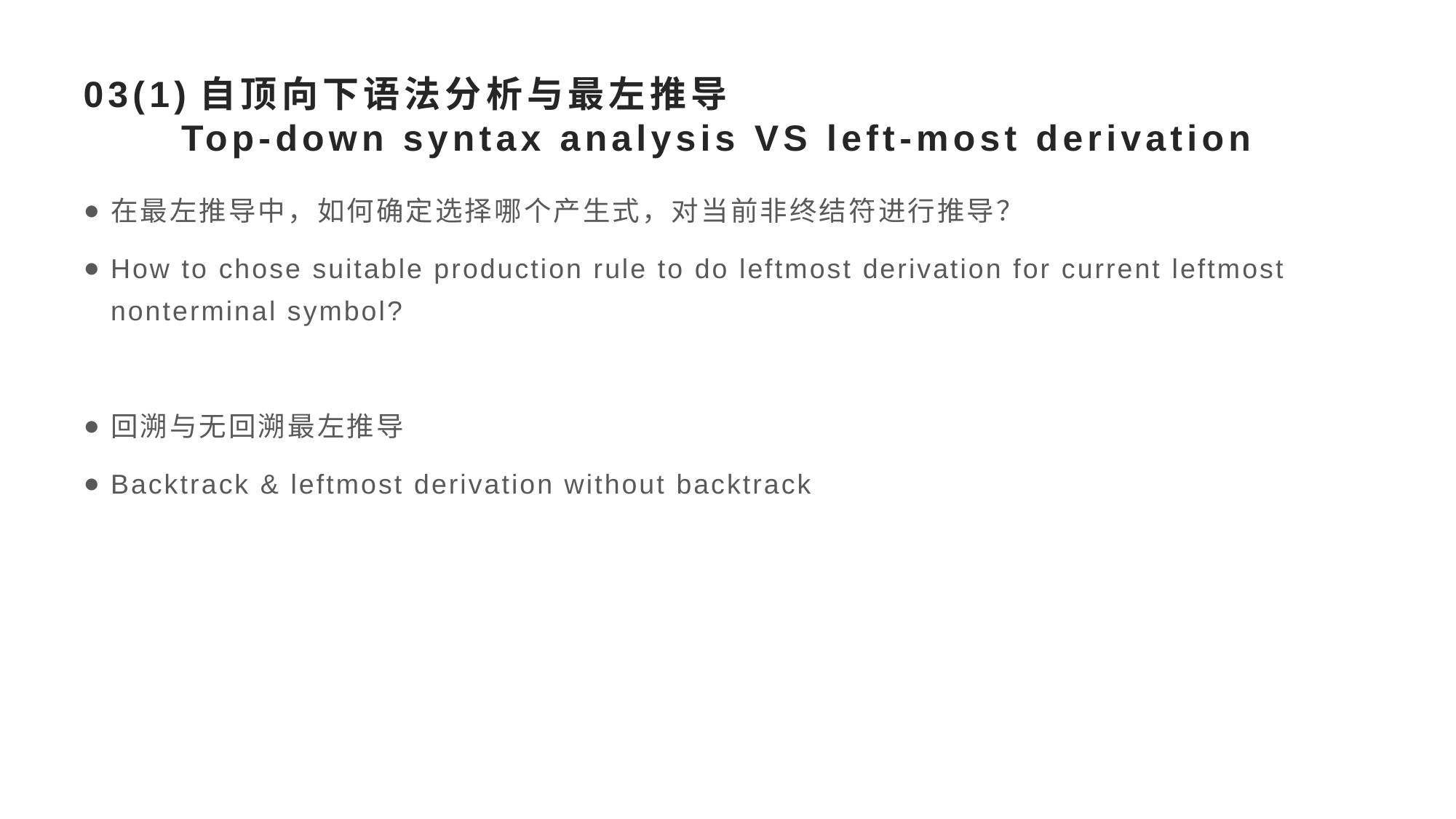

# 03(1)自顶向下语法分析与最左推导 Top-down syntax analysis VS left-most derivation
在最左推导中，如何确定选择哪个产生式，对当前非终结符进行推导？
How to chose suitable production rule to do leftmost derivation for current leftmost nonterminal symbol?

回溯与无回溯最左推导
Backtrack & leftmost derivation without backtrack

73